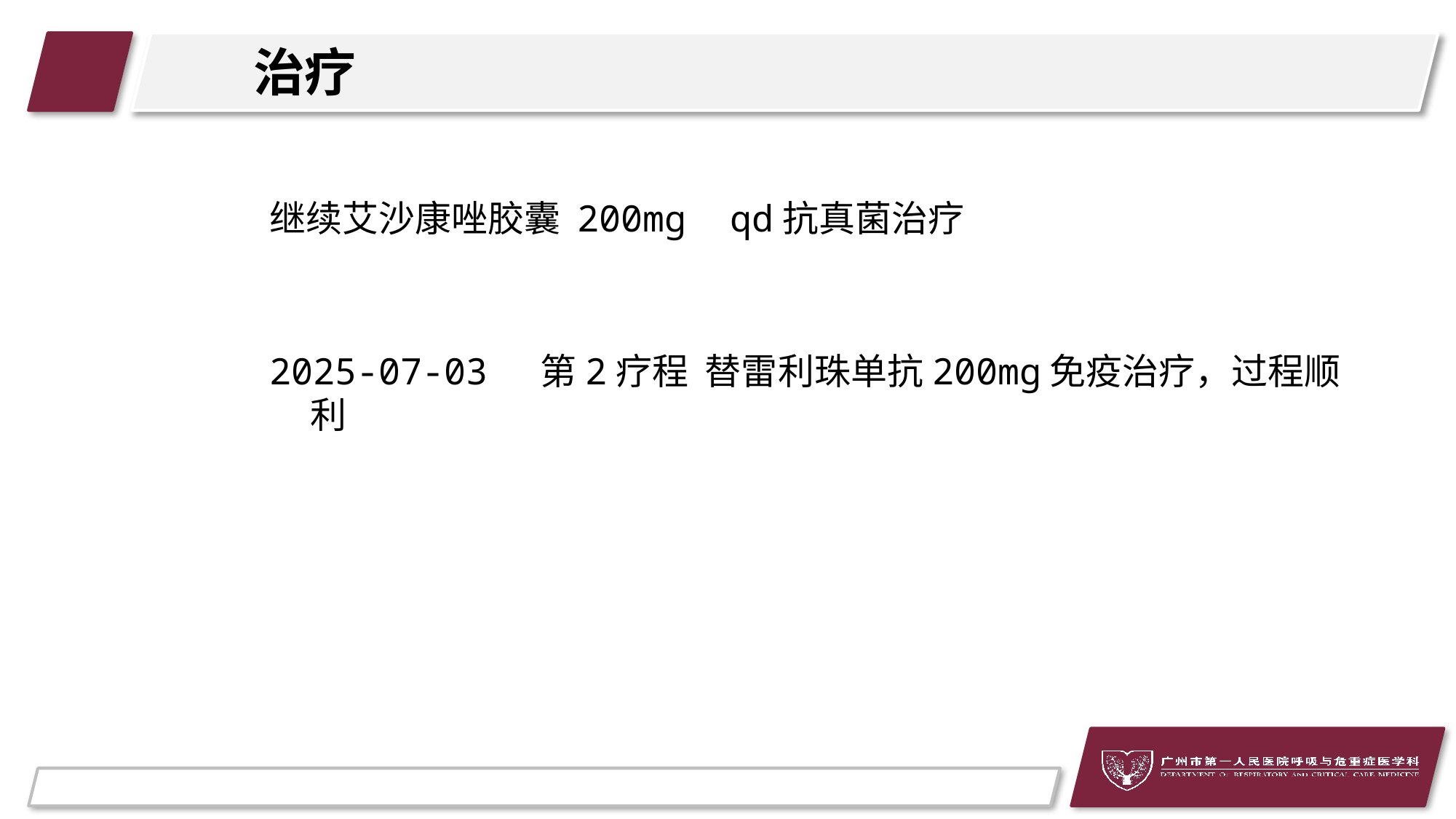

# 治疗
继续艾沙康唑胶囊 200mg  qd抗真菌治疗

2025-07-03  第2疗程  替雷利珠单抗200mg免疫治疗，过程顺利